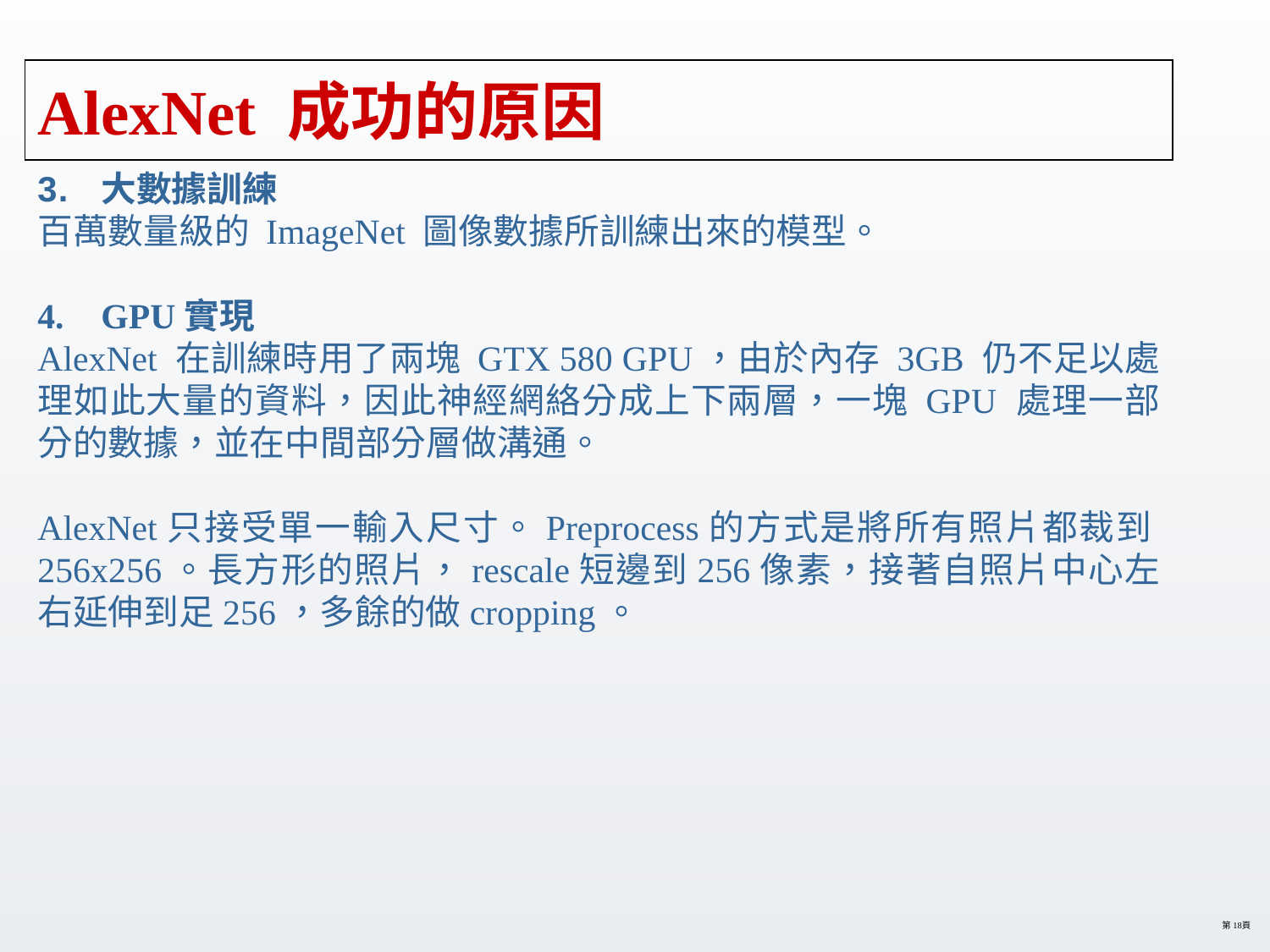

# AlexNet 成功的原因
大數據訓練
百萬數量級的 ImageNet 圖像數據所訓練出來的模型。

GPU實現
AlexNet 在訓練時用了兩塊 GTX 580 GPU，由於內存 3GB 仍不足以處理如此大量的資料，因此神經網絡分成上下兩層，一塊 GPU 處理一部分的數據，並在中間部分層做溝通。

AlexNet只接受單一輸入尺寸。Preprocess的方式是將所有照片都裁到256x256。長方形的照片，rescale短邊到256像素，接著自照片中心左右延伸到足256，多餘的做cropping。